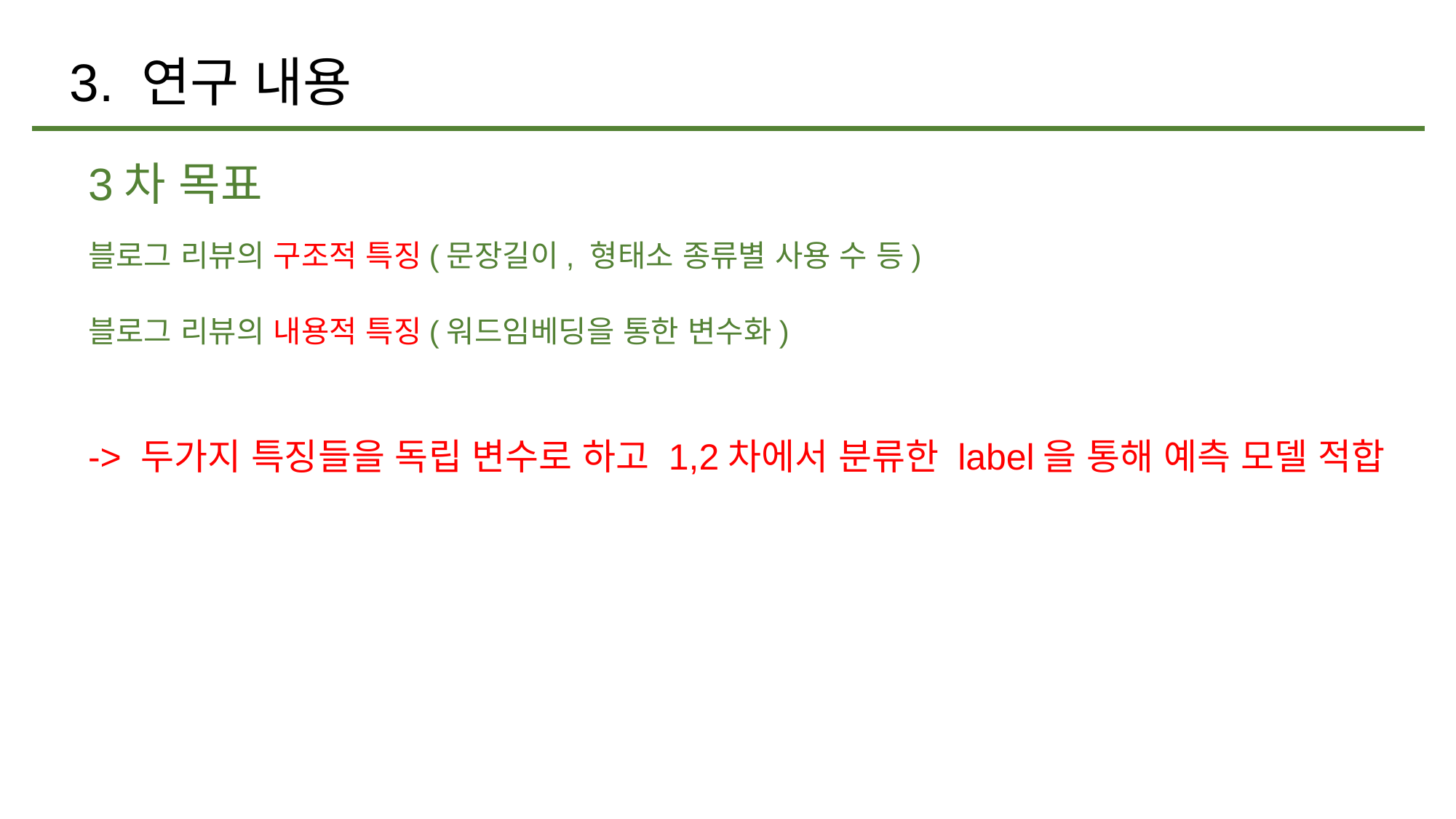

# 3. 연구 내용
3차 목표
블로그 리뷰의 구조적 특징(문장길이, 형태소 종류별 사용 수 등)

블로그 리뷰의 내용적 특징(워드임베딩을 통한 변수화)

-> 두가지 특징들을 독립 변수로 하고 1,2차에서 분류한 label을 통해 예측 모델 적합